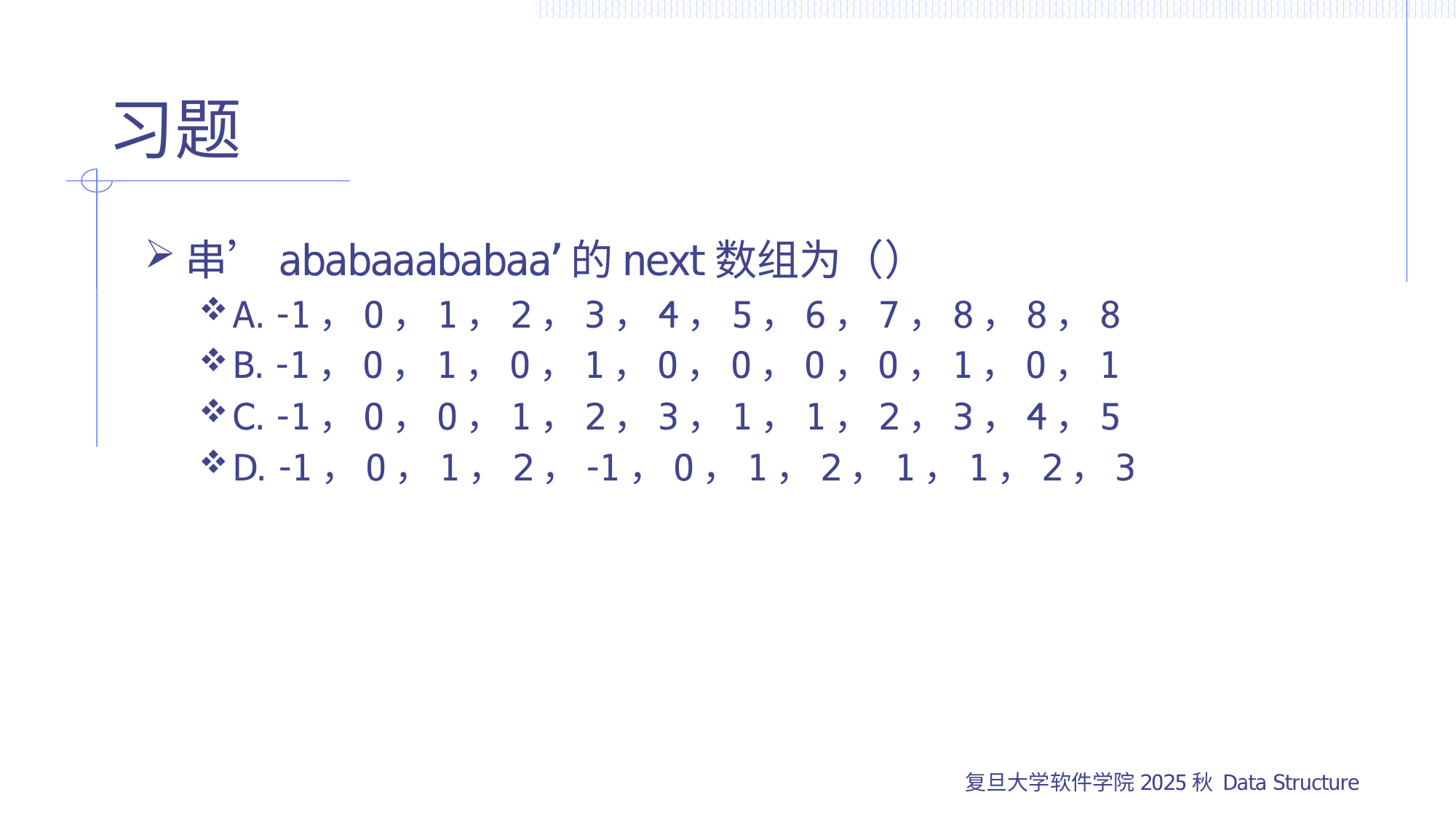

# 习题
串’ababaaababaa’的next数组为（）
A. -1，0，1，2，3，4，5，6，7，8，8，8
B. -1，0，1，0，1，0，0，0，0，1，0，1
C. -1，0，0，1，2，3，1，1，2，3，4，5
D. -1，0，1，2，-1，0，1，2，1，1，2，3